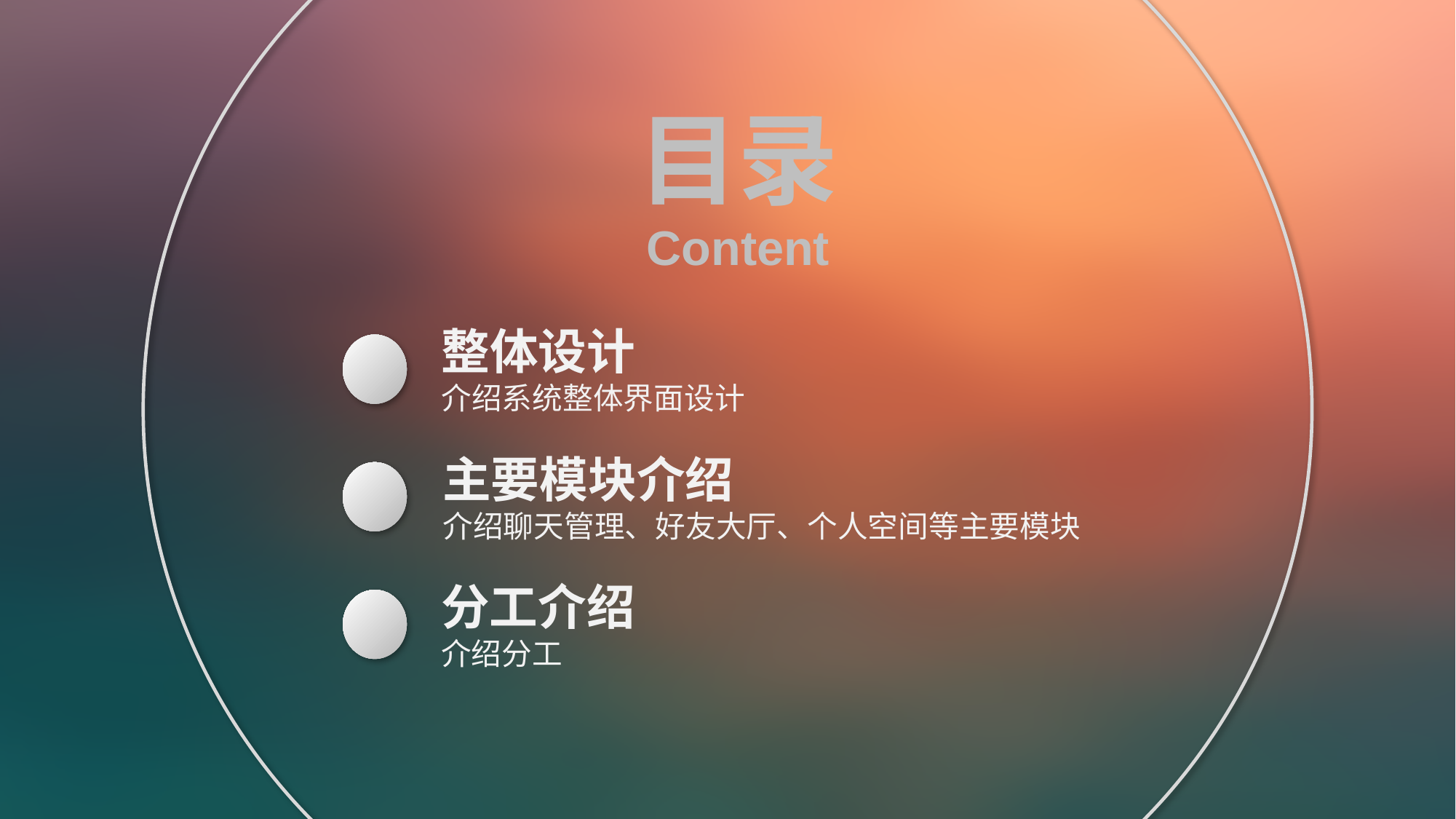

目录
Content
整体设计
介绍系统整体界面设计

主要模块介绍
介绍聊天管理、好友大厅、个人空间等主要模块

分工介绍
介绍分工